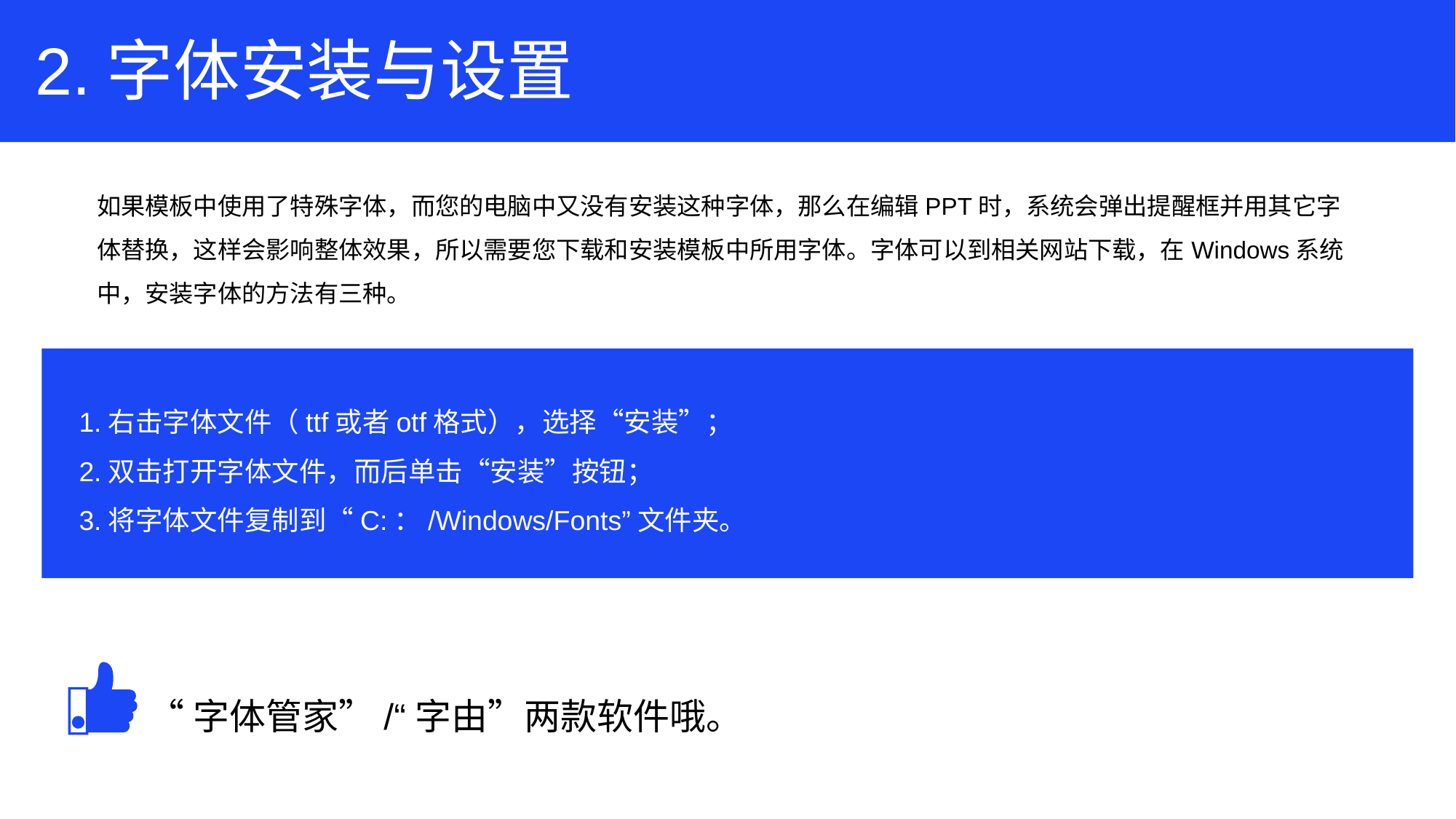

2.字体安装与设置
如果模板中使用了特殊字体，而您的电脑中又没有安装这种字体，那么在编辑PPT时，系统会弹出提醒框并用其它字体替换，这样会影响整体效果，所以需要您下载和安装模板中所用字体。字体可以到相关网站下载，在Windows系统中，安装字体的方法有三种。

1.右击字体文件（ttf或者otf格式），选择“安装”；
2.双击打开字体文件，而后单击“安装”按钮；
3.将字体文件复制到“C:：/Windows/Fonts”文件夹。

“字体管家”/“字由”两款软件哦。